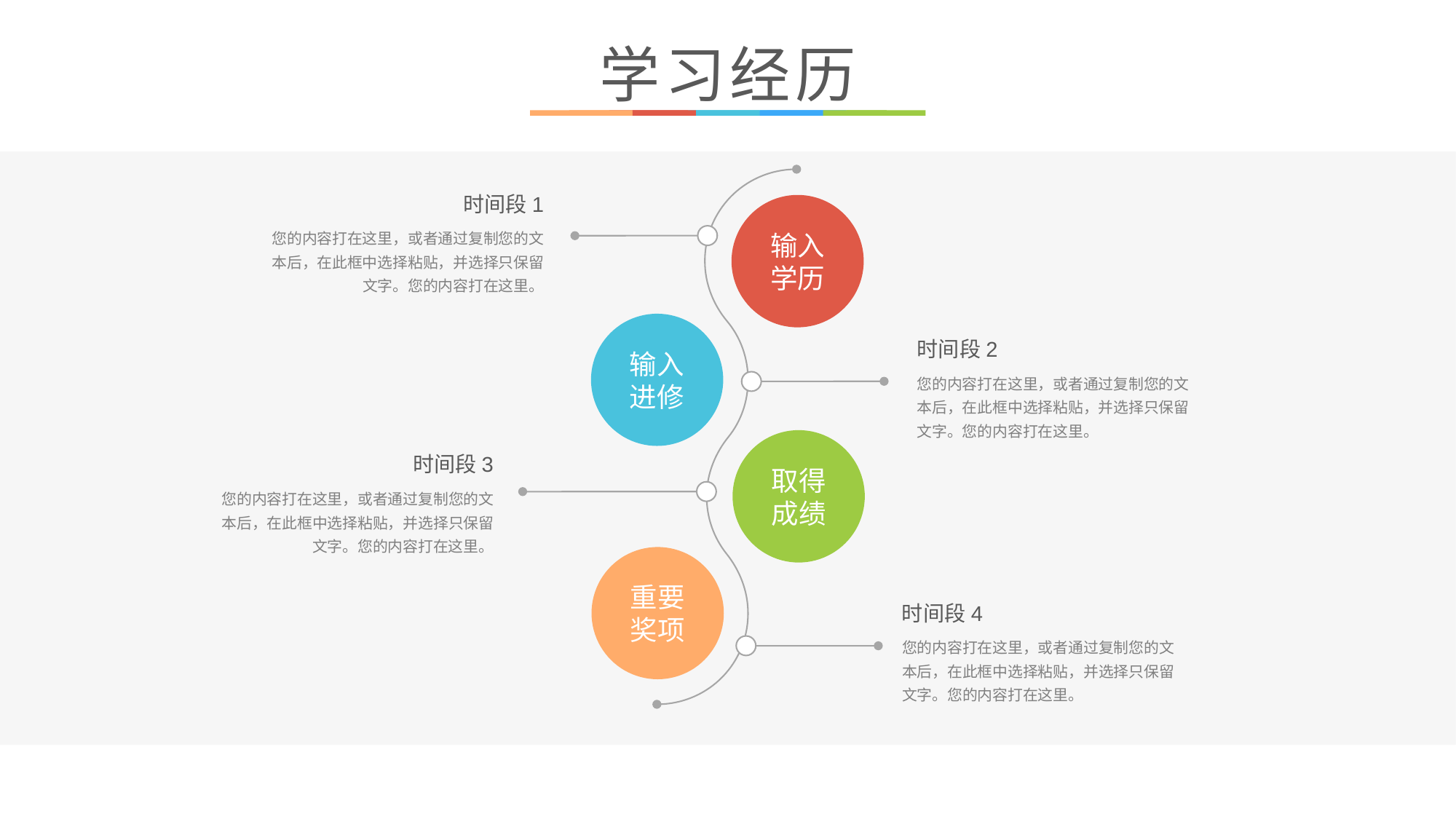

学习经历

时间段1
输入学历
您的内容打在这里，或者通过复制您的文本后，在此框中选择粘贴，并选择只保留文字。您的内容打在这里。

输入进修
时间段2
您的内容打在这里，或者通过复制您的文本后，在此框中选择粘贴，并选择只保留文字。您的内容打在这里。

取得成绩
时间段3
您的内容打在这里，或者通过复制您的文本后，在此框中选择粘贴，并选择只保留文字。您的内容打在这里。

重要奖项
时间段4
您的内容打在这里，或者通过复制您的文本后，在此框中选择粘贴，并选择只保留文字。您的内容打在这里。